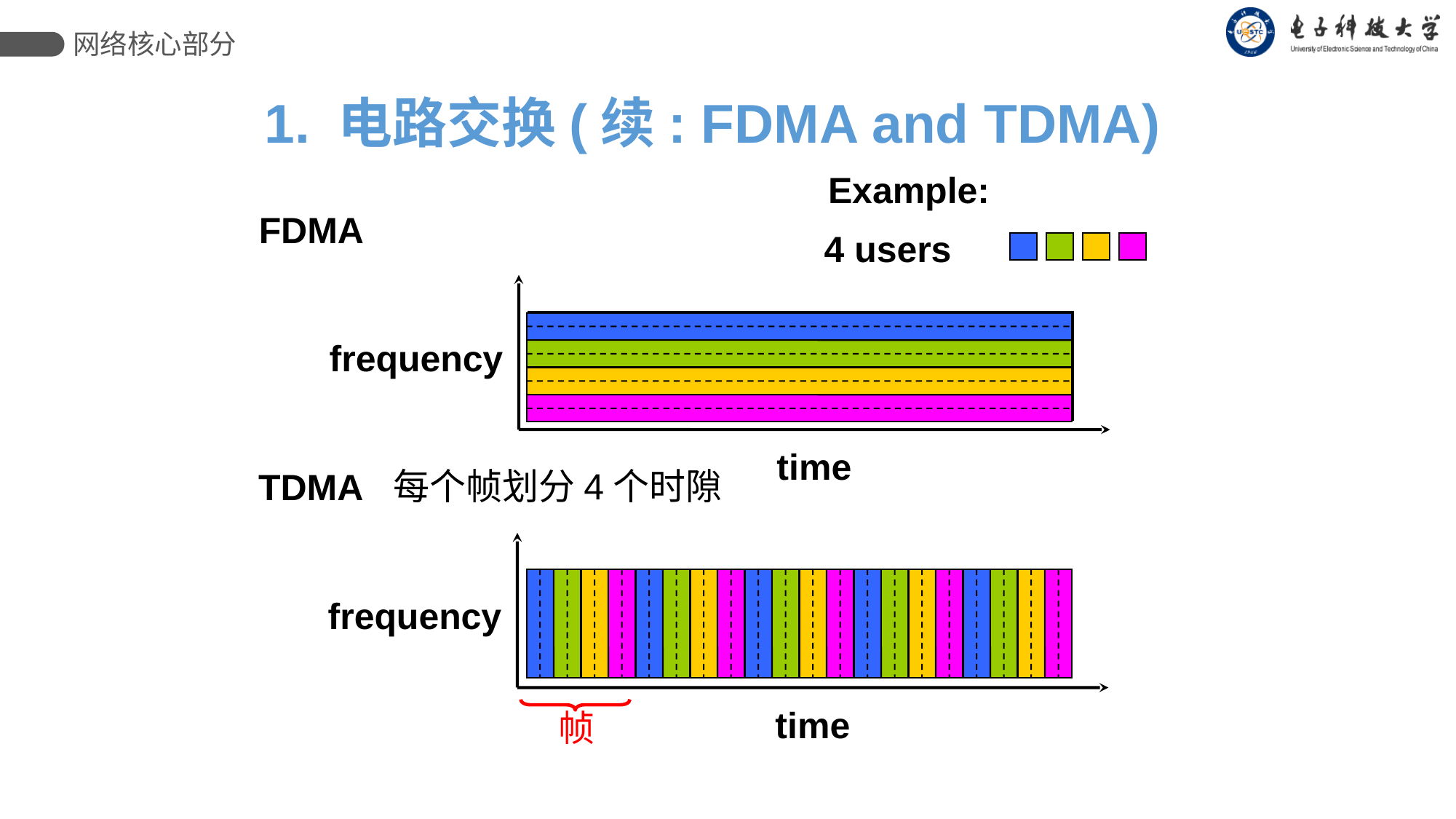

网络核心部分

1. 电路交换(续: FDMA and TDMA)
Example:
4 users

FDMA

frequency

time

每个帧划分4个时隙
TDMA

frequency

time

帧